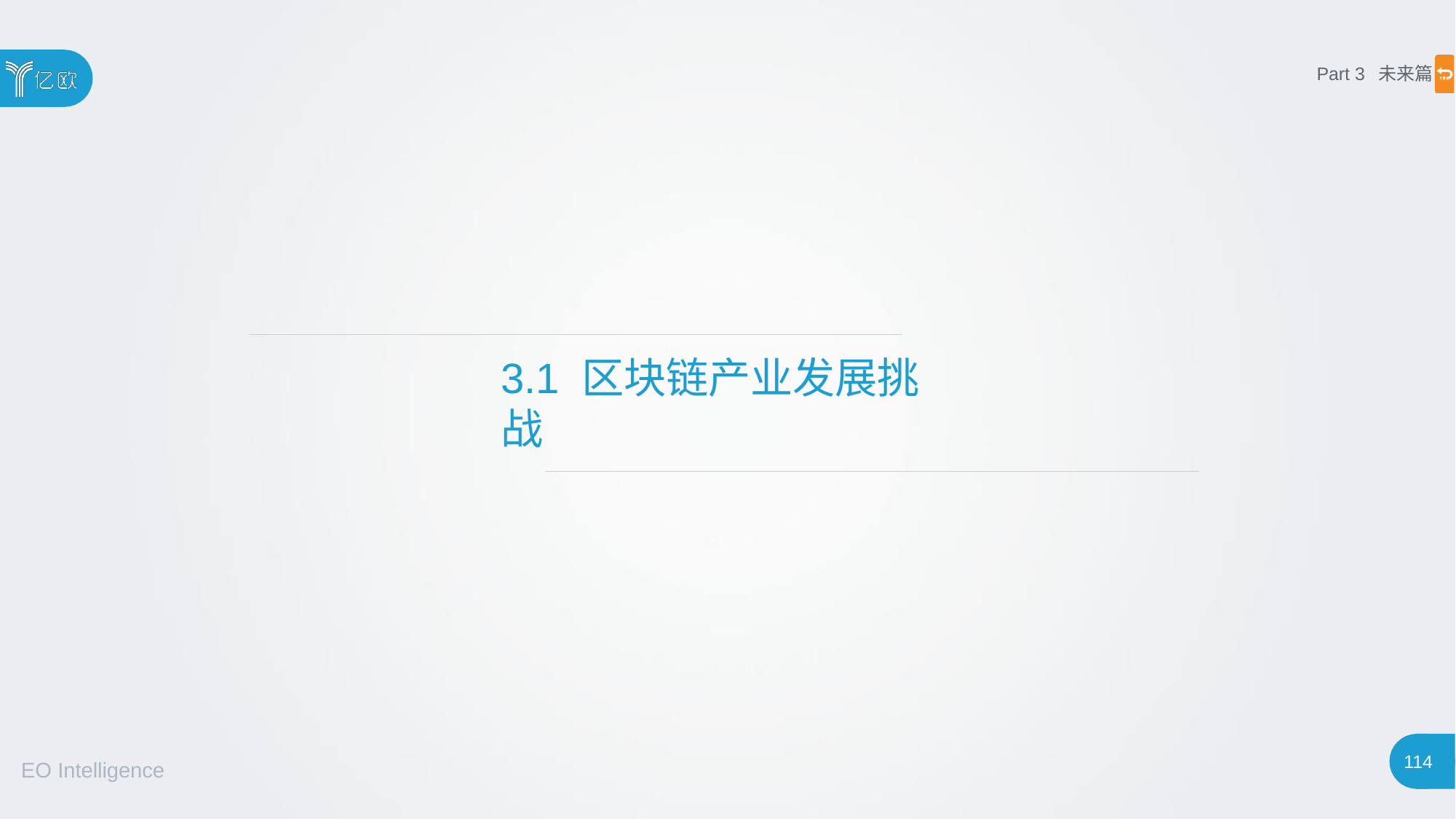

Part 3 未来篇
# 3.1 区块链产业发展挑战
114
EO Intelligence